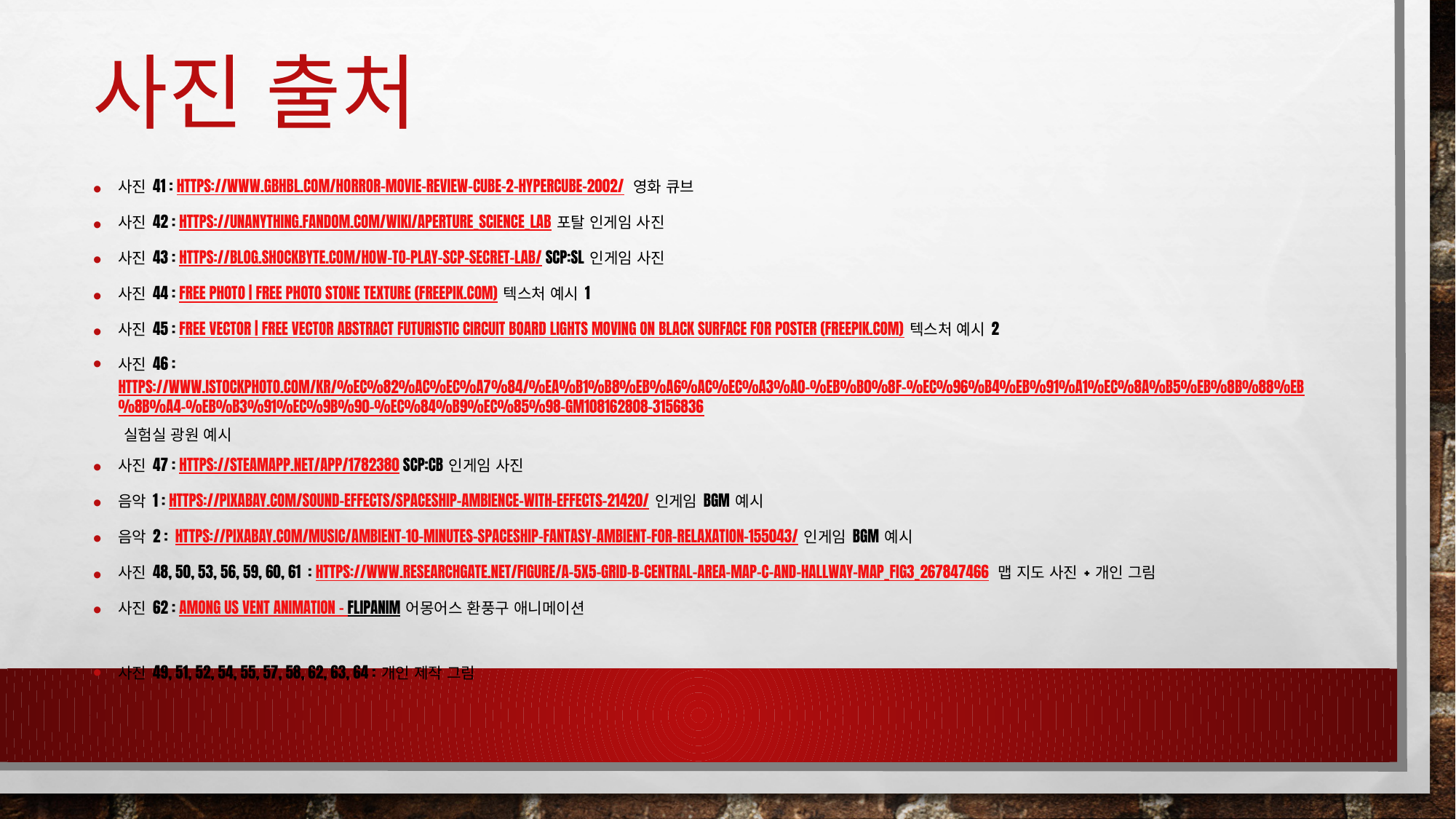

# 사진 출처

사진 41 : https://www.gbhbl.com/horror-movie-review-cube-2-hypercube-2002/  영화 큐브
사진 42 : https://unanything.fandom.com/wiki/Aperture_Science_Lab 포탈 인게임 사진
사진 43 : https://blog.shockbyte.com/how-to-play-scp-secret-lab/ SCP:SL 인게임 사진
사진 44 : Free Photo | Free photo stone texture (freepik.com) 텍스처 예시 1
사진 45 : Free Vector | Free vector abstract futuristic circuit board lights moving on black surface for poster (freepik.com) 텍스처 예시 2
사진 46 : https://www.istockphoto.com/kr/%EC%82%AC%EC%A7%84/%EA%B1%B8%EB%A6%AC%EC%A3%A0-%EB%B0%8F-%EC%96%B4%EB%91%A1%EC%8A%B5%EB%8B%88%EB%8B%A4-%EB%B3%91%EC%9B%90-%EC%84%B9%EC%85%98-gm108162808-3156836 실험실 광원 예시
사진 47 : https://steamapp.net/app/1782380 scp:CB 인게임 사진
음악 1 : https://pixabay.com/sound-effects/spaceship-ambience-with-effects-21420/ 인게임 BGM 예시
음악 2 :  https://pixabay.com/music/ambient-10-minutes-spaceship-fantasy-ambient-for-relaxation-155043/ 인게임 BGM 예시
사진 48, 50, 53, 56, 59, 60, 61  : https://www.researchgate.net/figure/a-5x5-grid-b-Central-Area-map-c-and-Hallway-map_fig3_267847466  맵 지도 사진 + 개인 그림
사진 62 : Among Us Vent Animation – FlipAnim 어몽어스 환풍구 애니메이션

사진 49, 51, 52, 54, 55, 57, 58, 62, 63, 64 : 개인 제작 그림